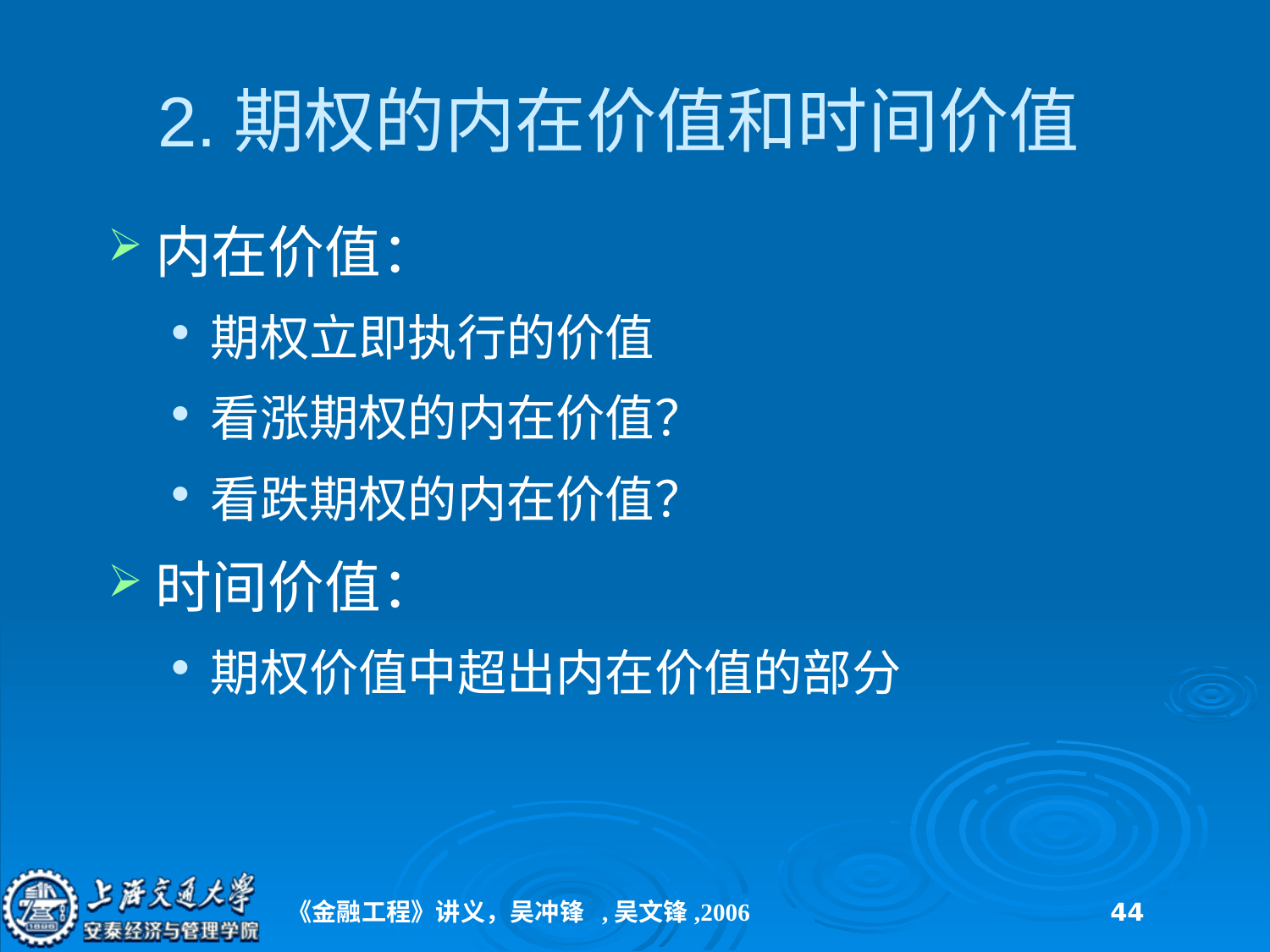

# 2.期权的内在价值和时间价值
内在价值：
期权立即执行的价值
看涨期权的内在价值？
看跌期权的内在价值？
时间价值：
期权价值中超出内在价值的部分